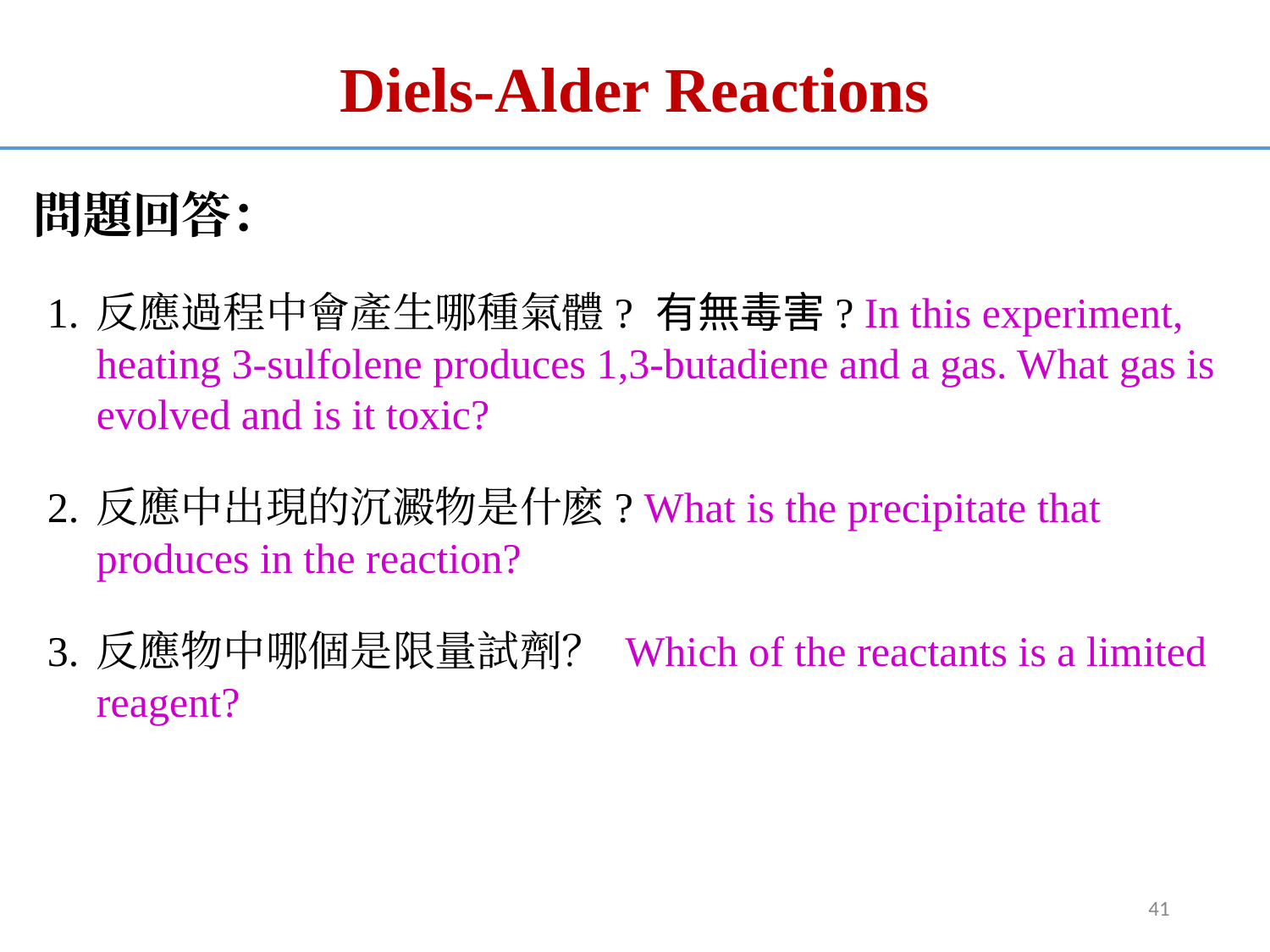

Diels-Alder Reactions

問題回答：
反應過程中會產生哪種氣體? 有無毒害? In this experiment, heating 3-sulfolene produces 1,3-butadiene and a gas. What gas is evolved and is it toxic?
反應中出現的沉澱物是什麽? What is the precipitate that produces in the reaction?
反應物中哪個是限量試劑？ Which of the reactants is a limited reagent?

41